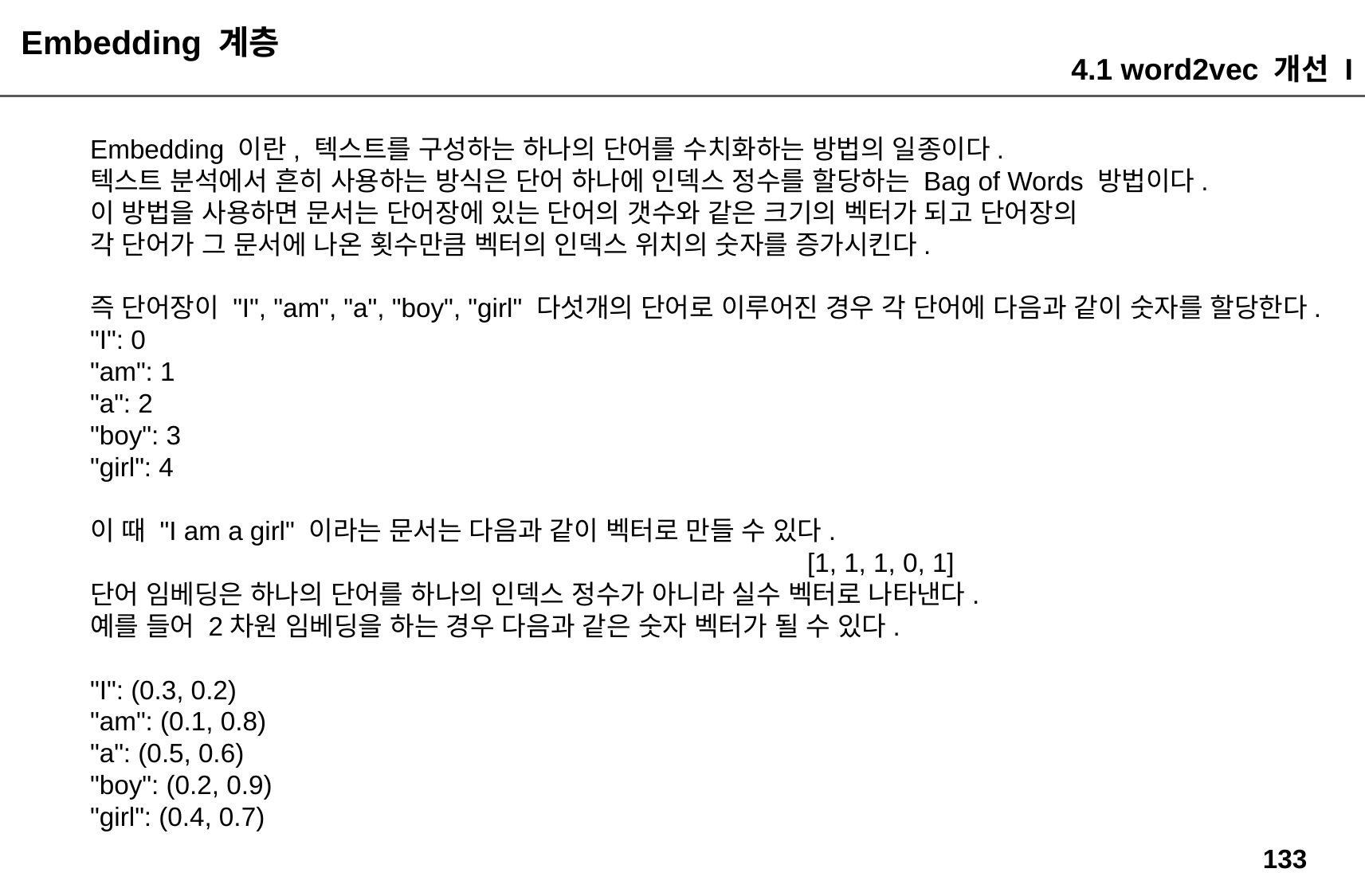

Embedding 계층
4.1 word2vec 개선 I
Embedding 이란, 텍스트를 구성하는 하나의 단어를 수치화하는 방법의 일종이다.
텍스트 분석에서 흔히 사용하는 방식은 단어 하나에 인덱스 정수를 할당하는 Bag of Words 방법이다.
이 방법을 사용하면 문서는 단어장에 있는 단어의 갯수와 같은 크기의 벡터가 되고 단어장의
각 단어가 그 문서에 나온 횟수만큼 벡터의 인덱스 위치의 숫자를 증가시킨다.

즉 단어장이 "I", "am", "a", "boy", "girl" 다섯개의 단어로 이루어진 경우 각 단어에 다음과 같이 숫자를 할당한다.
"I": 0
"am": 1
"a": 2
"boy": 3
"girl": 4

이 때 "I am a girl" 이라는 문서는 다음과 같이 벡터로 만들 수 있다.
						[1, 1, 1, 0, 1]
단어 임베딩은 하나의 단어를 하나의 인덱스 정수가 아니라 실수 벡터로 나타낸다.
예를 들어 2차원 임베딩을 하는 경우 다음과 같은 숫자 벡터가 될 수 있다.

"I": (0.3, 0.2)
"am": (0.1, 0.8)
"a": (0.5, 0.6)
"boy": (0.2, 0.9)
"girl": (0.4, 0.7)